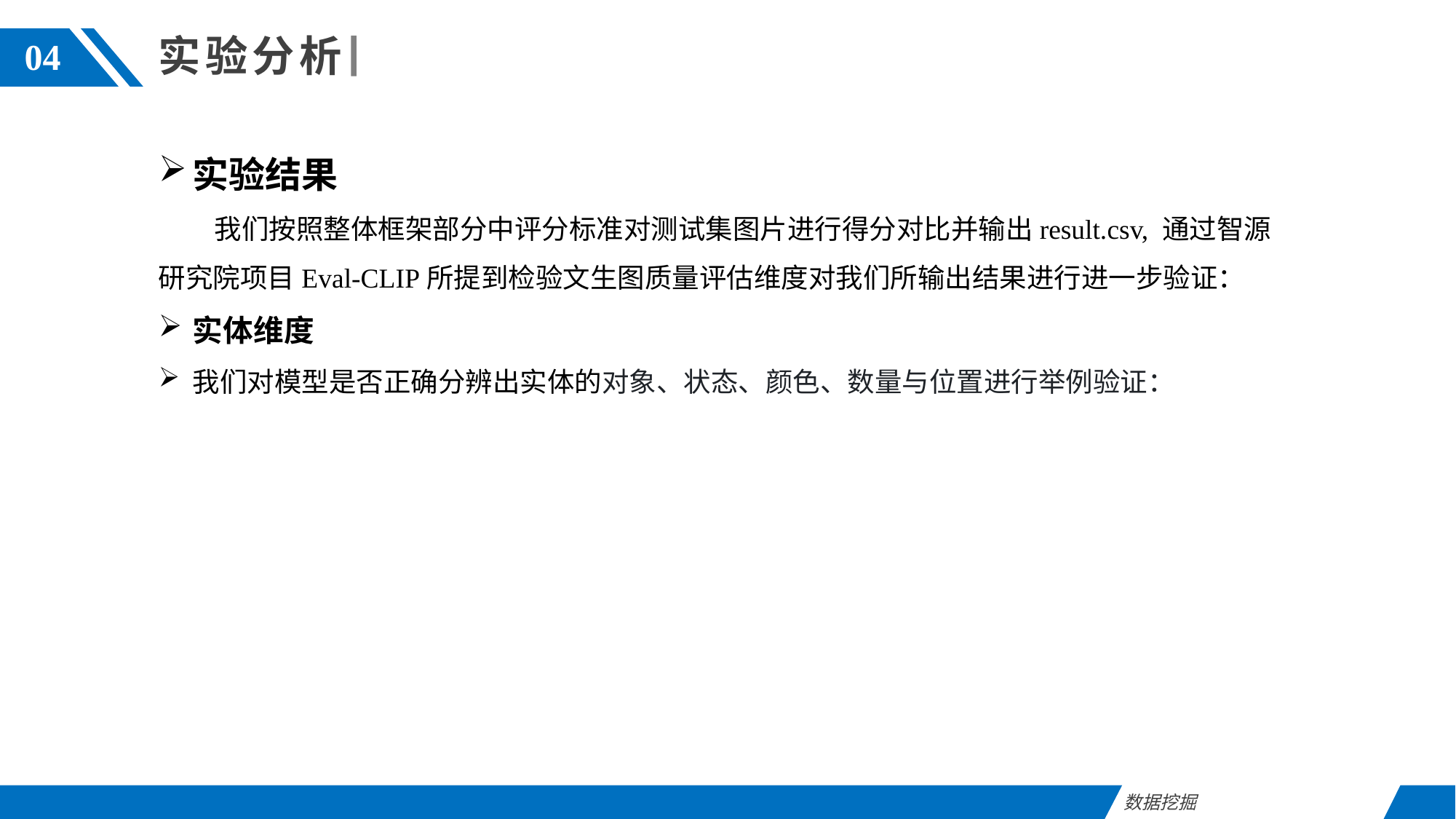

实验分析

04

实验结果
        我们按照整体框架部分中评分标准对测试集图片进行得分对比并输出result.csv, 通过智源研究院项目Eval-CLIP所提到检验文生图质量评估维度对我们所输出结果进行进一步验证：
实体维度
我们对模型是否正确分辨出实体的对象、状态、颜色、数量与位置进行举例验证：

数据挖掘